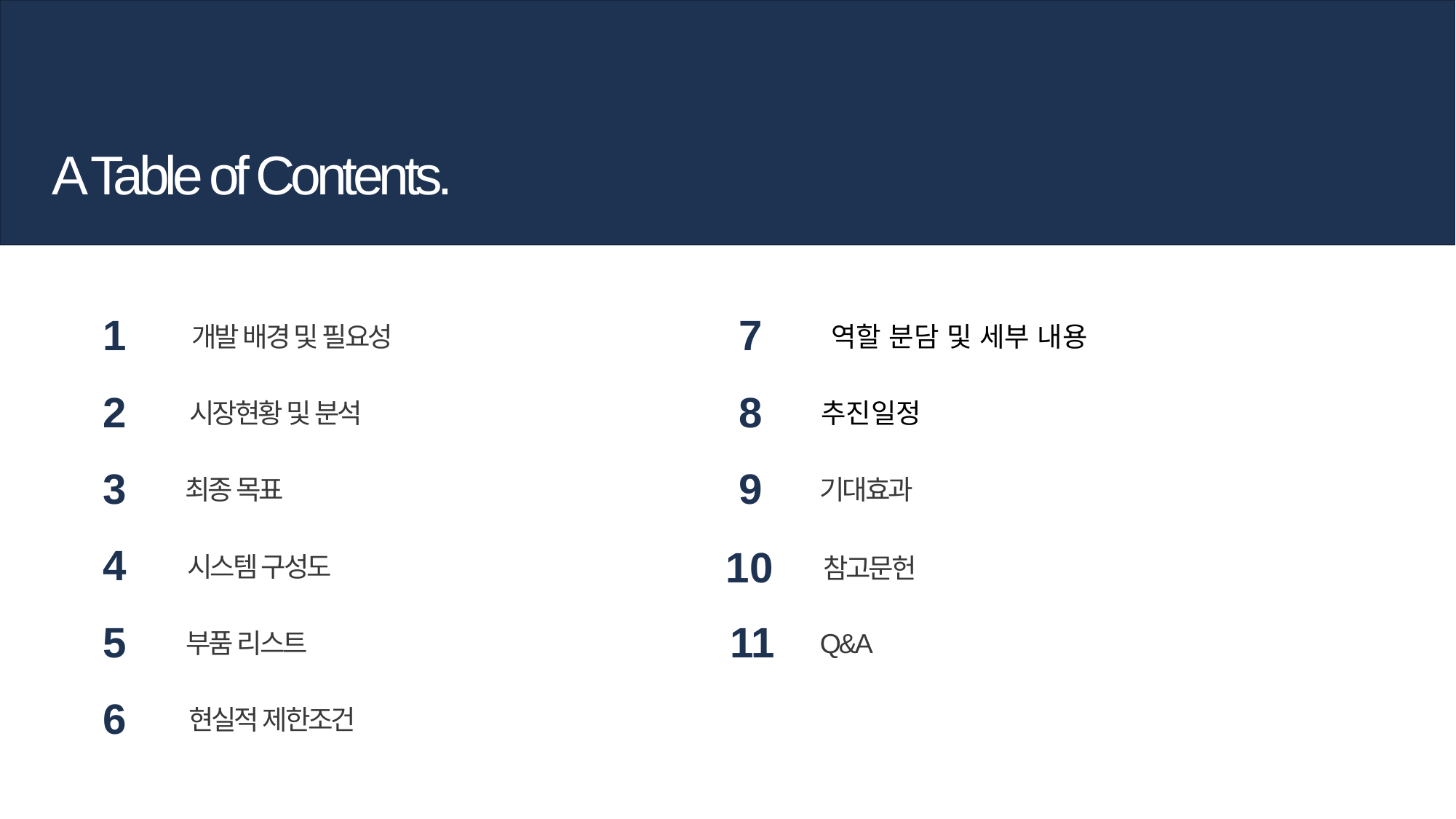

A Table of Contents.
1
개발 배경 및 필요성
7
역할 분담 및 세부 내용
2
시장현황 및 분석
8
추진일정
3
최종 목표
9
기대효과
4
시스템 구성도
10
  참고문헌
5
부품 리스트
11
  Q&A
6
현실적 제한조건